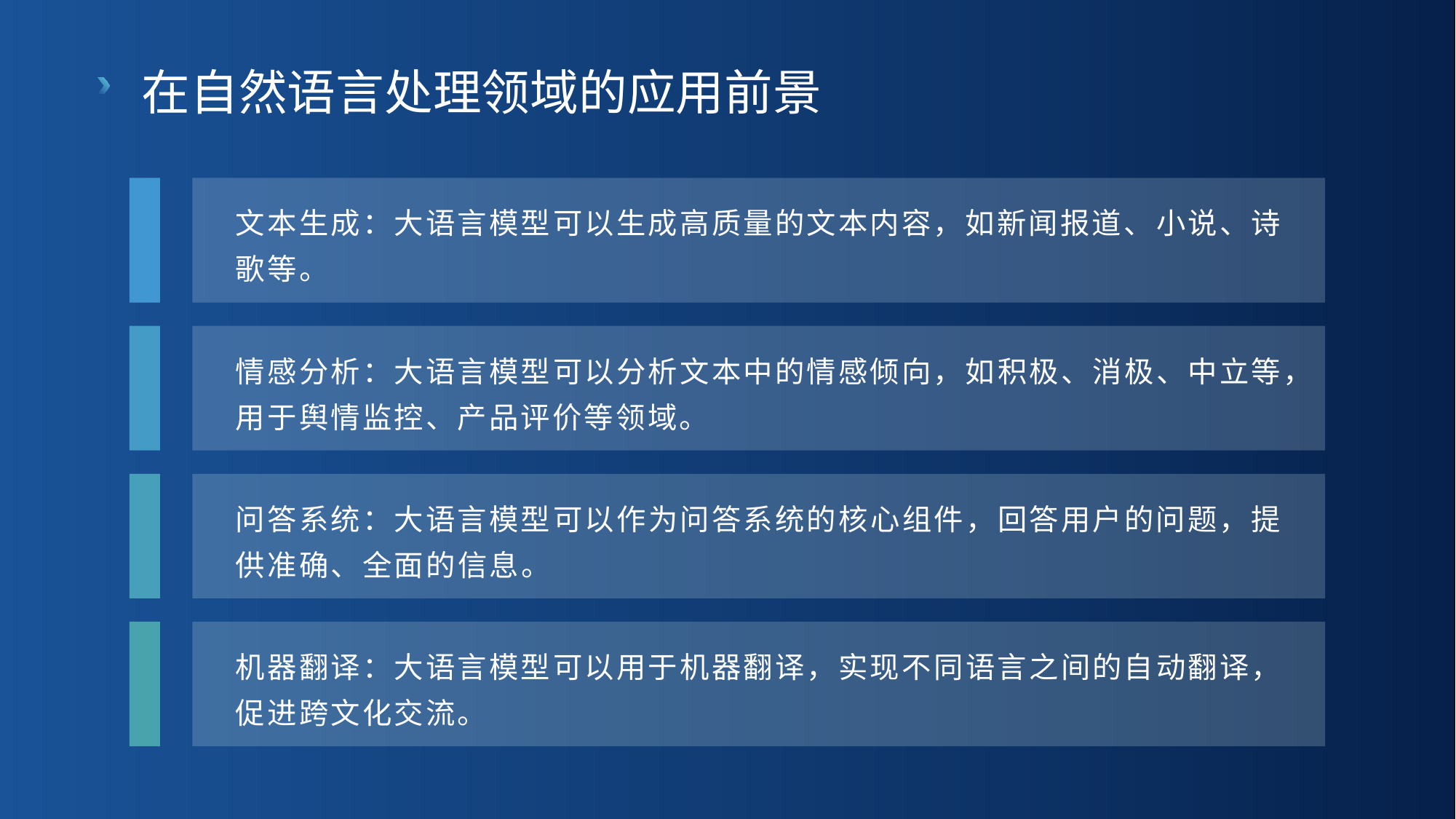

在自然语言处理领域的应用前景

文本生成：大语言模型可以生成高质量的文本内容，如新闻报道、小说、诗歌等。

情感分析：大语言模型可以分析文本中的情感倾向，如积极、消极、中立等，用于舆情监控、产品评价等领域。

问答系统：大语言模型可以作为问答系统的核心组件，回答用户的问题，提供准确、全面的信息。

机器翻译：大语言模型可以用于机器翻译，实现不同语言之间的自动翻译，促进跨文化交流。